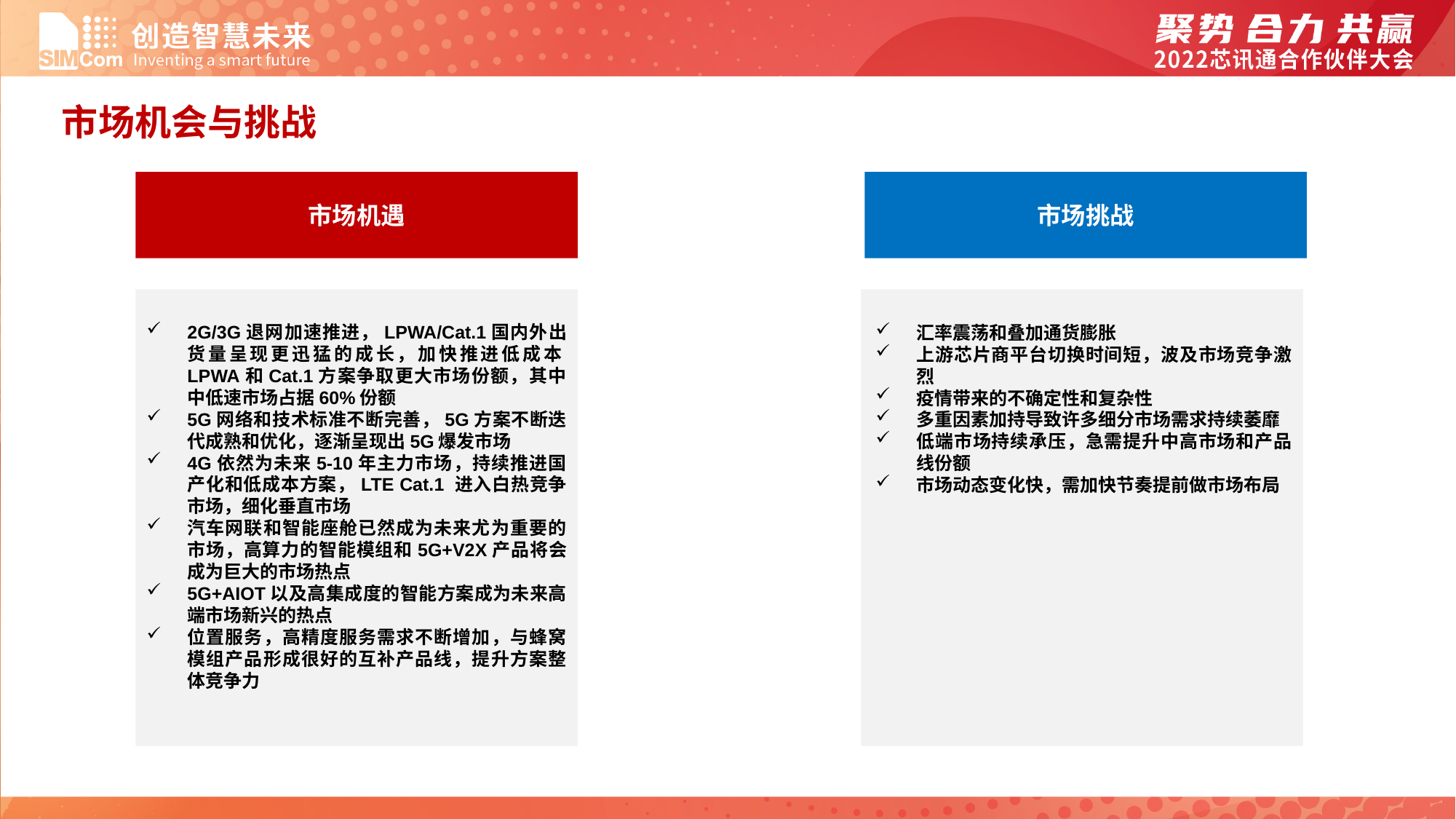

市场机会与挑战

市场机遇

市场挑战

2G/3G退网加速推进，LPWA/Cat.1国内外出货量呈现更迅猛的成长，加快推进低成本LPWA和Cat.1方案争取更大市场份额，其中中低速市场占据60%份额
5G网络和技术标准不断完善，5G方案不断迭代成熟和优化，逐渐呈现出5G爆发市场
4G依然为未来5-10年主力市场，持续推进国产化和低成本方案，LTE Cat.1 进入白热竞争市场，细化垂直市场
汽车网联和智能座舱已然成为未来尤为重要的市场，高算力的智能模组和5G+V2X产品将会成为巨大的市场热点
5G+AIOT以及高集成度的智能方案成为未来高端市场新兴的热点
位置服务，高精度服务需求不断增加，与蜂窝模组产品形成很好的互补产品线，提升方案整体竞争力

汇率震荡和叠加通货膨胀
上游芯片商平台切换时间短，波及市场竞争激烈
疫情带来的不确定性和复杂性
多重因素加持导致许多细分市场需求持续萎靡
低端市场持续承压，急需提升中高市场和产品线份额
市场动态变化快，需加快节奏提前做市场布局